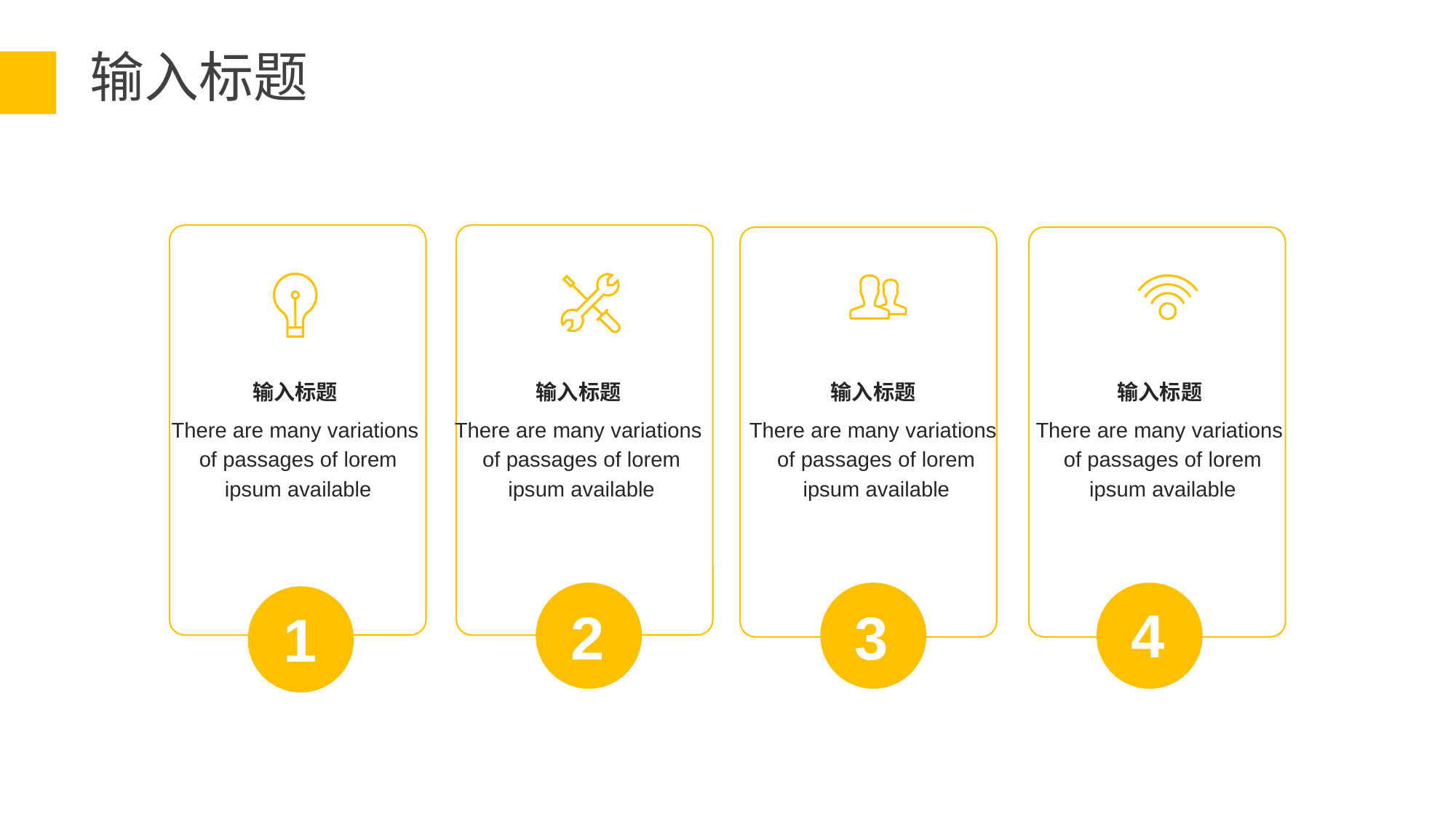

输入标题

输入标题
输入标题
输入标题
输入标题
There are many variations
 of passages of lorem
 ipsum available
There are many variations
 of passages of lorem
 ipsum available
There are many variations
 of passages of lorem
 ipsum available
There are many variations
 of passages of lorem
 ipsum available

4
2
3
1